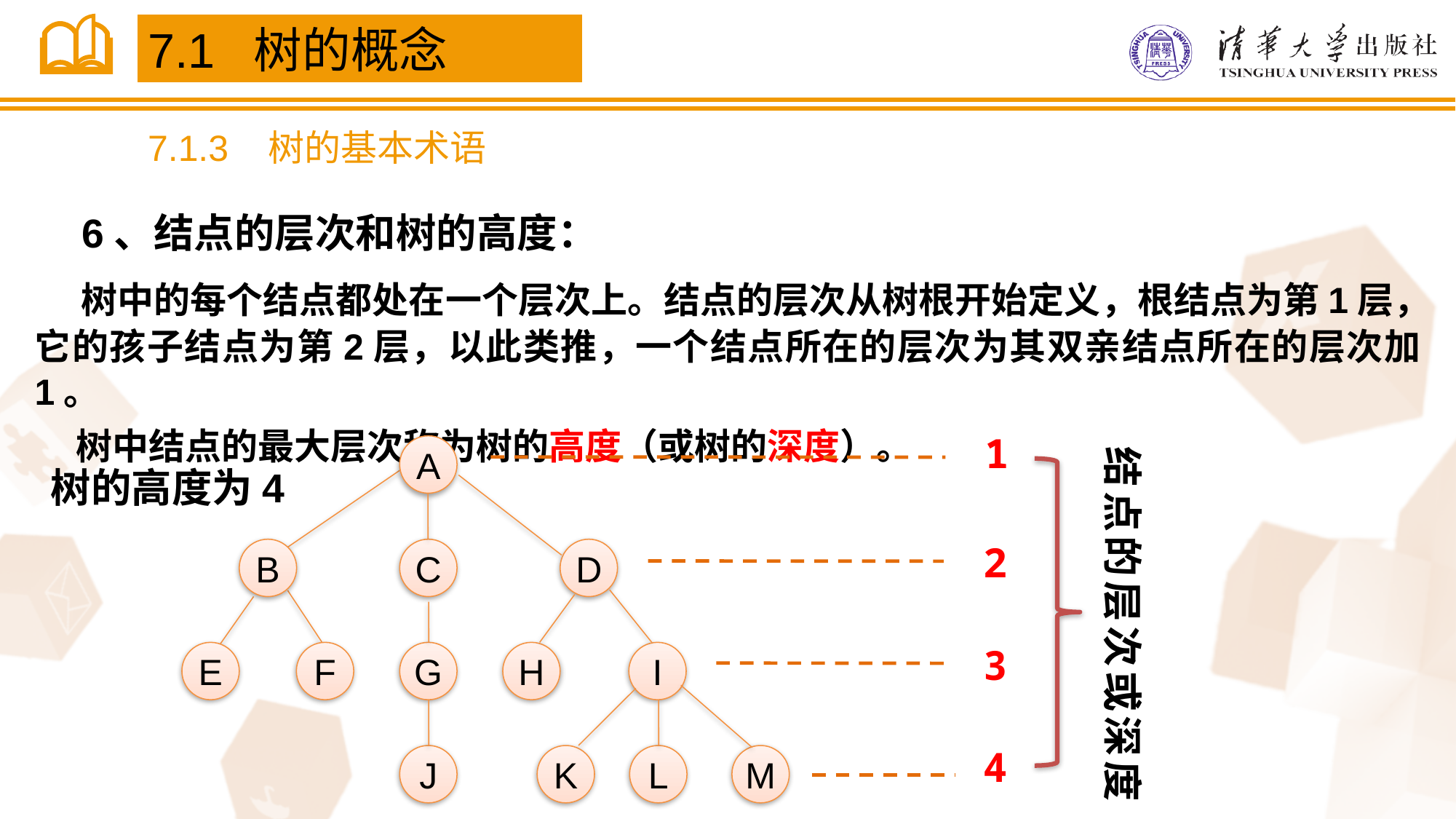

7.1  树的概念
7.1.3   树的基本术语
6、结点的层次和树的高度：
    树中的每个结点都处在一个层次上。结点的层次从树根开始定义，根结点为第1层，它的孩子结点为第2层，以此类推，一个结点所在的层次为其双亲结点所在的层次加1。
    树中结点的最大层次称为树的高度（或树的深度）。
1
A

B
C
D

E
F
G
H
I

J
K
L
M
结点的层次或深度

树的高度为4
2
3
4